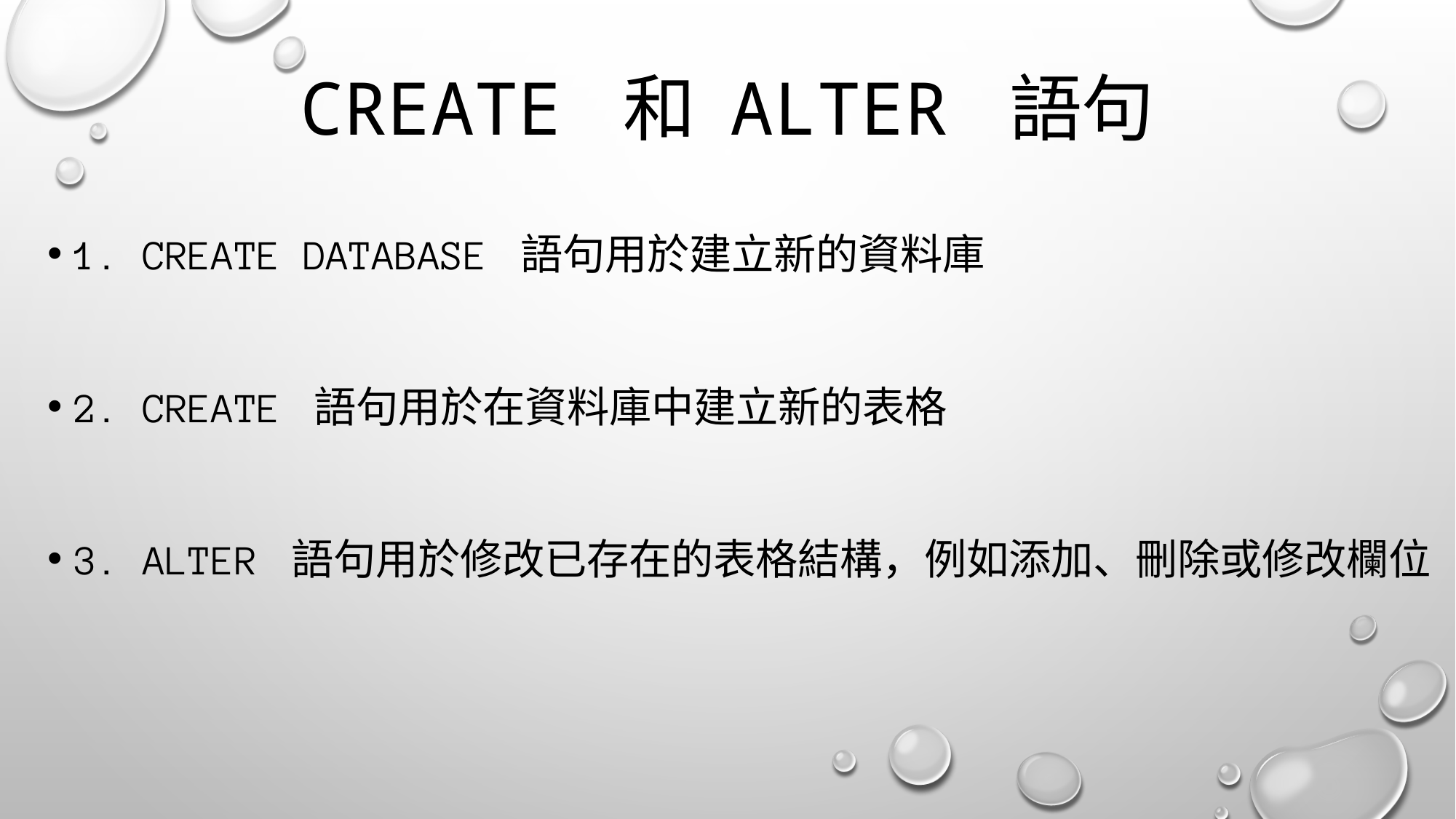

# CREATE 和 ALTER 語句
1. CREATE DATABASE 語句用於建立新的資料庫

2. CREATE 語句用於在資料庫中建立新的表格

3. ALTER 語句用於修改已存在的表格結構，例如添加、刪除或修改欄位